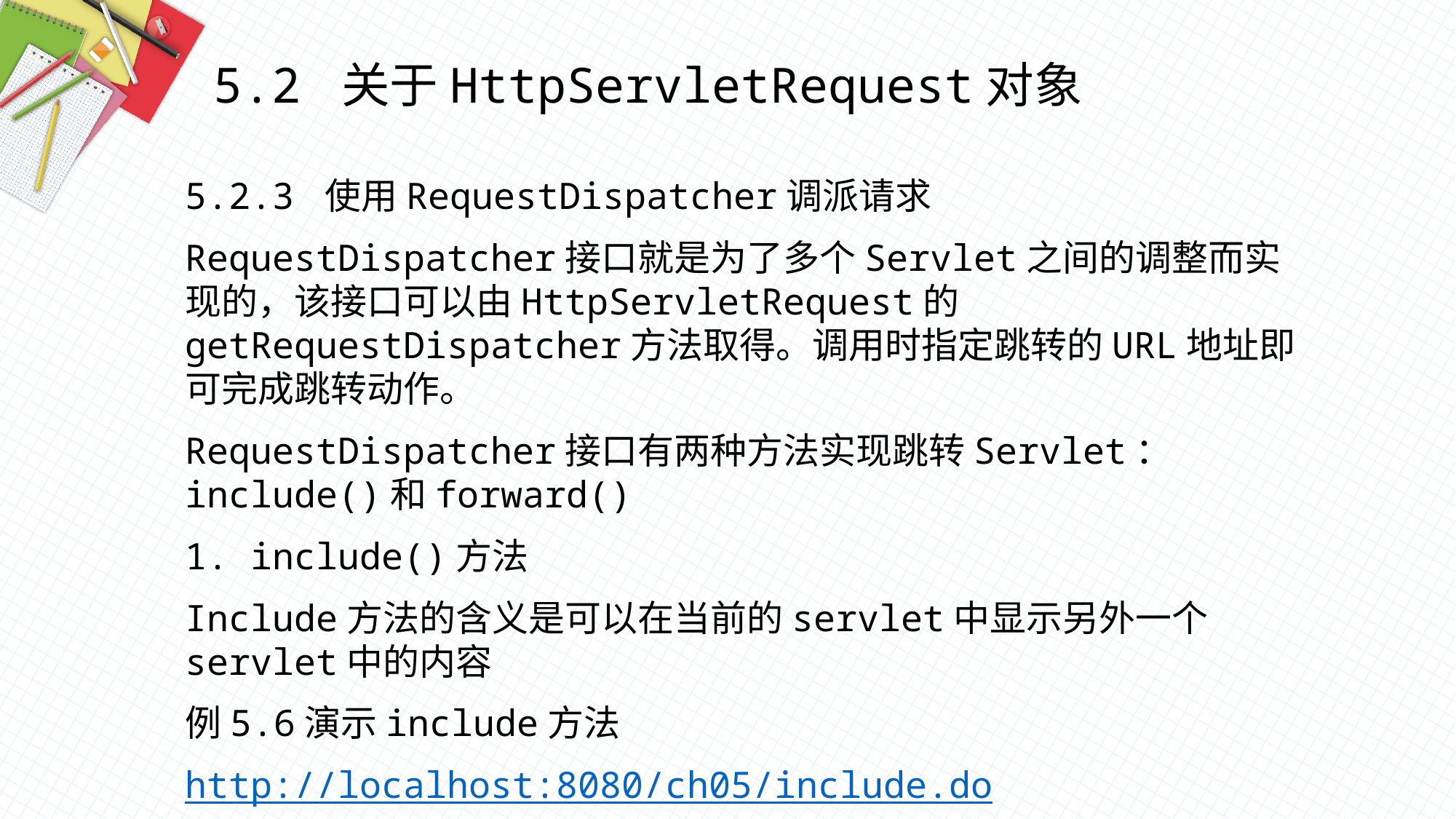

5.2 关于HttpServletRequest对象
5.2.3 使用RequestDispatcher调派请求
RequestDispatcher接口就是为了多个Servlet之间的调整而实现的，该接口可以由HttpServletRequest的getRequestDispatcher方法取得。调用时指定跳转的URL地址即可完成跳转动作。
RequestDispatcher接口有两种方法实现跳转Servlet：include()和forward()
1. include()方法
Include方法的含义是可以在当前的servlet中显示另外一个servlet中的内容
例5.6演示include方法
http://localhost:8080/ch05/include.do